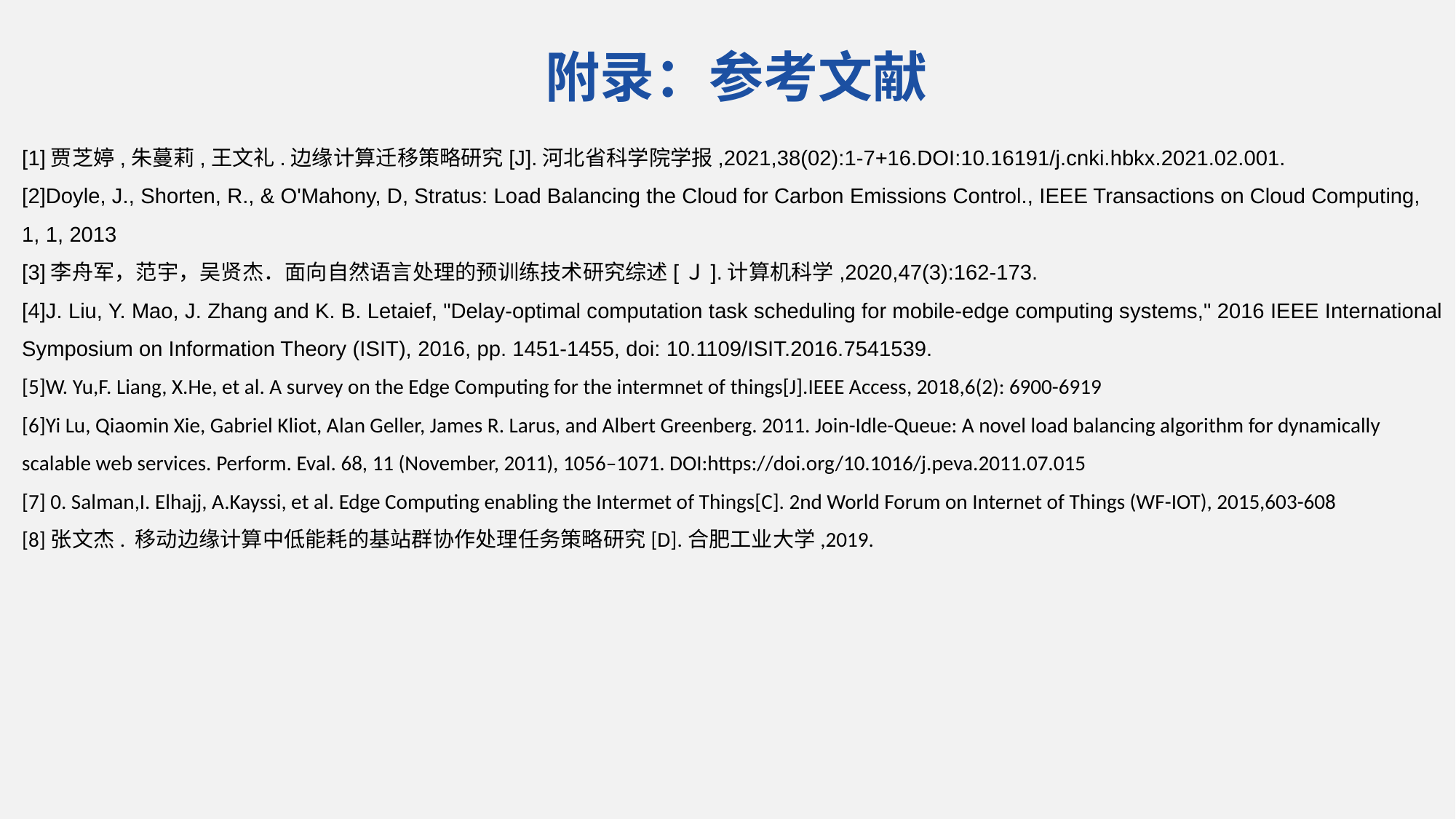

附录：参考文献
[1]贾芝婷,朱蔓莉,王文礼.边缘计算迁移策略研究[J].河北省科学院学报,2021,38(02):1-7+16.DOI:10.16191/j.cnki.hbkx.2021.02.001.
[2]Doyle, J., Shorten, R., & O'Mahony, D, Stratus: Load Balancing the Cloud for Carbon Emissions Control., IEEE Transactions on Cloud Computing, 1, 1, 2013
[3]李舟军，范宇，吴贤杰．面向自然语言处理的预训练技术研究综述[Ｊ].计算机科学,2020,47(3):162-173.
[4]J. Liu, Y. Mao, J. Zhang and K. B. Letaief, "Delay-optimal computation task scheduling for mobile-edge computing systems," 2016 IEEE International Symposium on Information Theory (ISIT), 2016, pp. 1451-1455, doi: 10.1109/ISIT.2016.7541539.
[5]W. Yu,F. Liang, X.He, et al. A survey on the Edge Computing for the intermnet of things[J].IEEE Access, 2018,6(2): 6900-6919
[6]Yi Lu, Qiaomin Xie, Gabriel Kliot, Alan Geller, James R. Larus, and Albert Greenberg. 2011. Join-Idle-Queue: A novel load balancing algorithm for dynamically scalable web services. Perform. Eval. 68, 11 (November, 2011), 1056–1071. DOI:https://doi.org/10.1016/j.peva.2011.07.015
[7] 0. Salman,I. Elhajj, A.Kayssi, et al. Edge Computing enabling the Intermet of Things[C]. 2nd World Forum on Internet of Things (WF-IOT), 2015,603-608
[8]张文杰. 移动边缘计算中低能耗的基站群协作处理任务策略研究[D].合肥工业大学,2019.